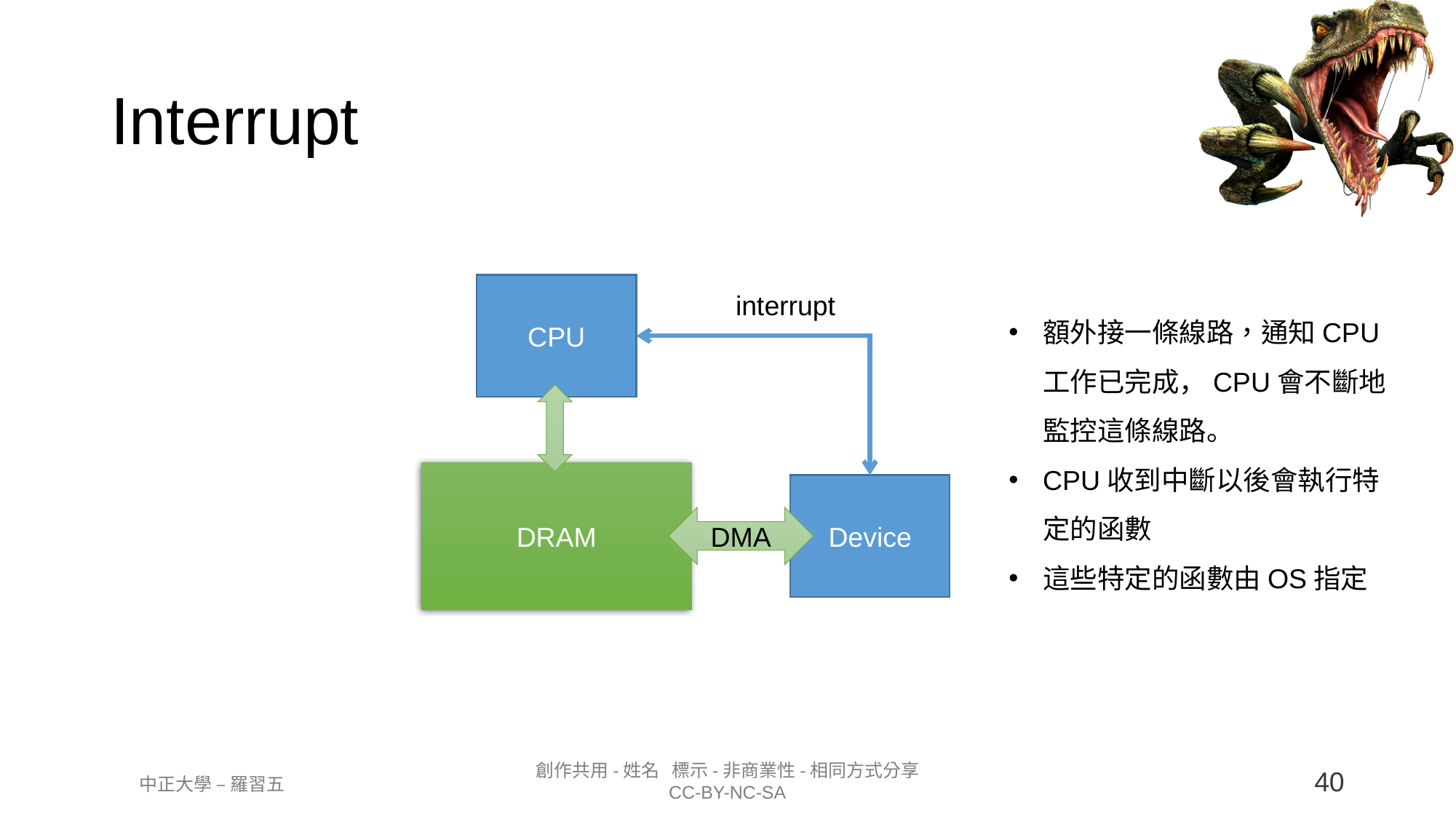

# Interrupt
CPU
interrupt
額外接一條線路，通知CPU工作已完成，CPU會不斷地監控這條線路。
CPU收到中斷以後會執行特定的函數
這些特定的函數由OS指定

DRAM
Device
DMA